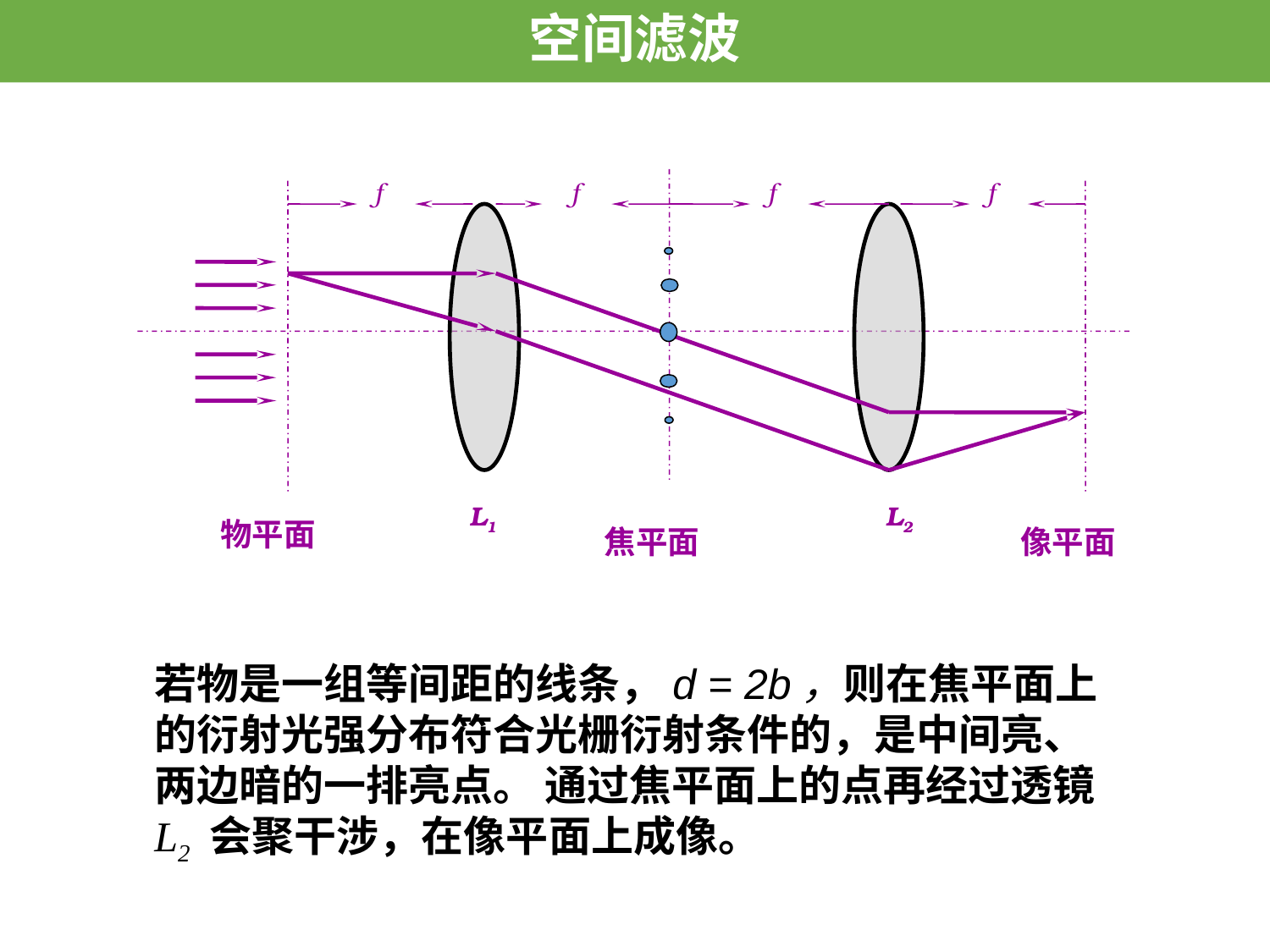

空间滤波

f
f
f
f

L1
L2
物平面
焦平面
像平面

若物是一组等间距的线条，d = 2b，则在焦平面上的衍射光强分布符合光栅衍射条件的，是中间亮、两边暗的一排亮点。 通过焦平面上的点再经过透镜 L2 会聚干涉，在像平面上成像。